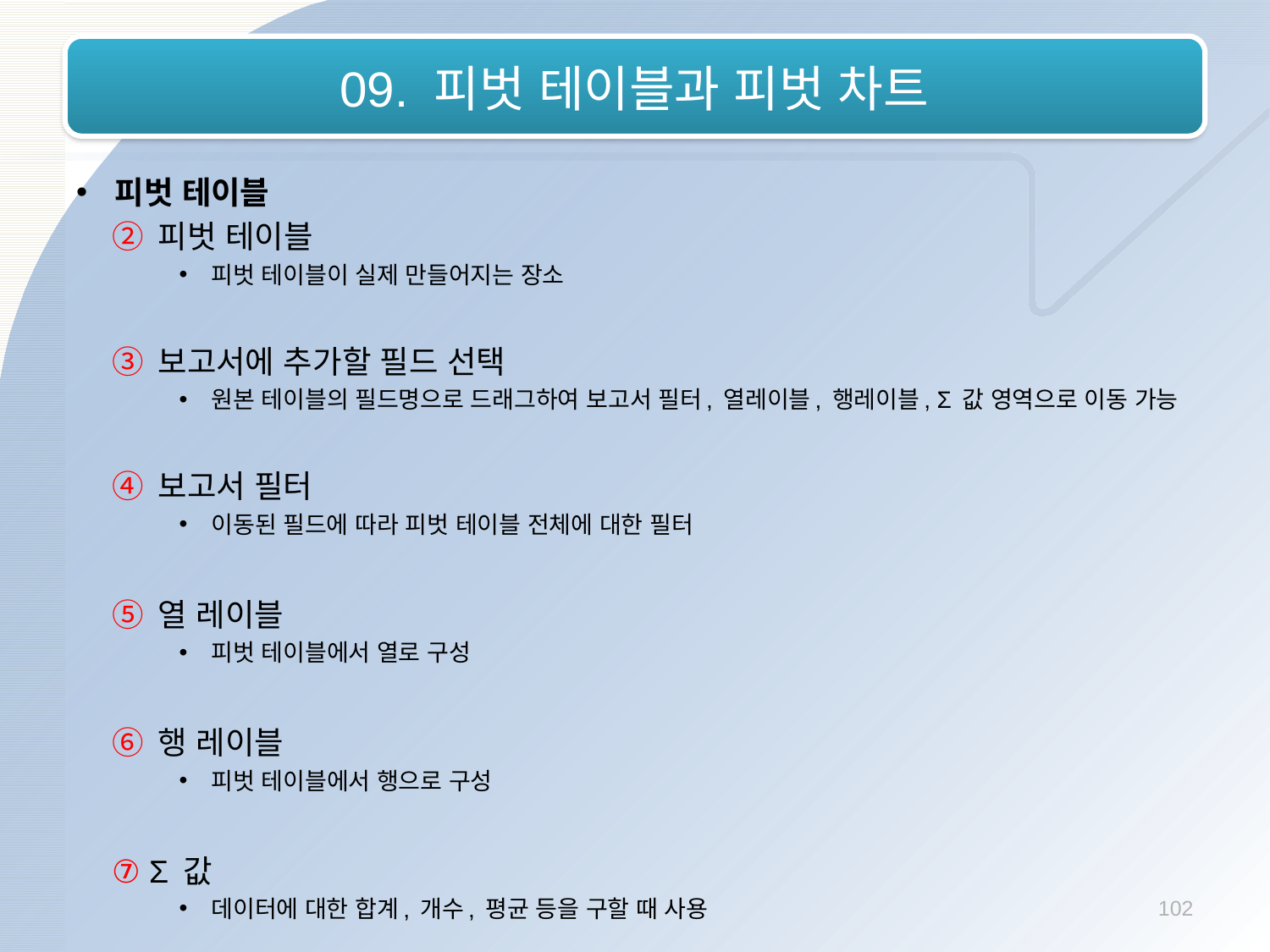

# 09. 피벗 테이블과 피벗 차트
피벗 테이블
    ② 피벗 테이블
피벗 테이블이 실제 만들어지는 장소

    ③ 보고서에 추가할 필드 선택
원본 테이블의 필드명으로 드래그하여 보고서 필터, 열레이블, 행레이블, Σ 값 영역으로 이동 가능

    ④ 보고서 필터
이동된 필드에 따라 피벗 테이블 전체에 대한 필터

    ⑤ 열 레이블
피벗 테이블에서 열로 구성

    ⑥ 행 레이블
피벗 테이블에서 행으로 구성

    ⑦ Σ 값
데이터에 대한 합계, 개수, 평균 등을 구할 때 사용
102